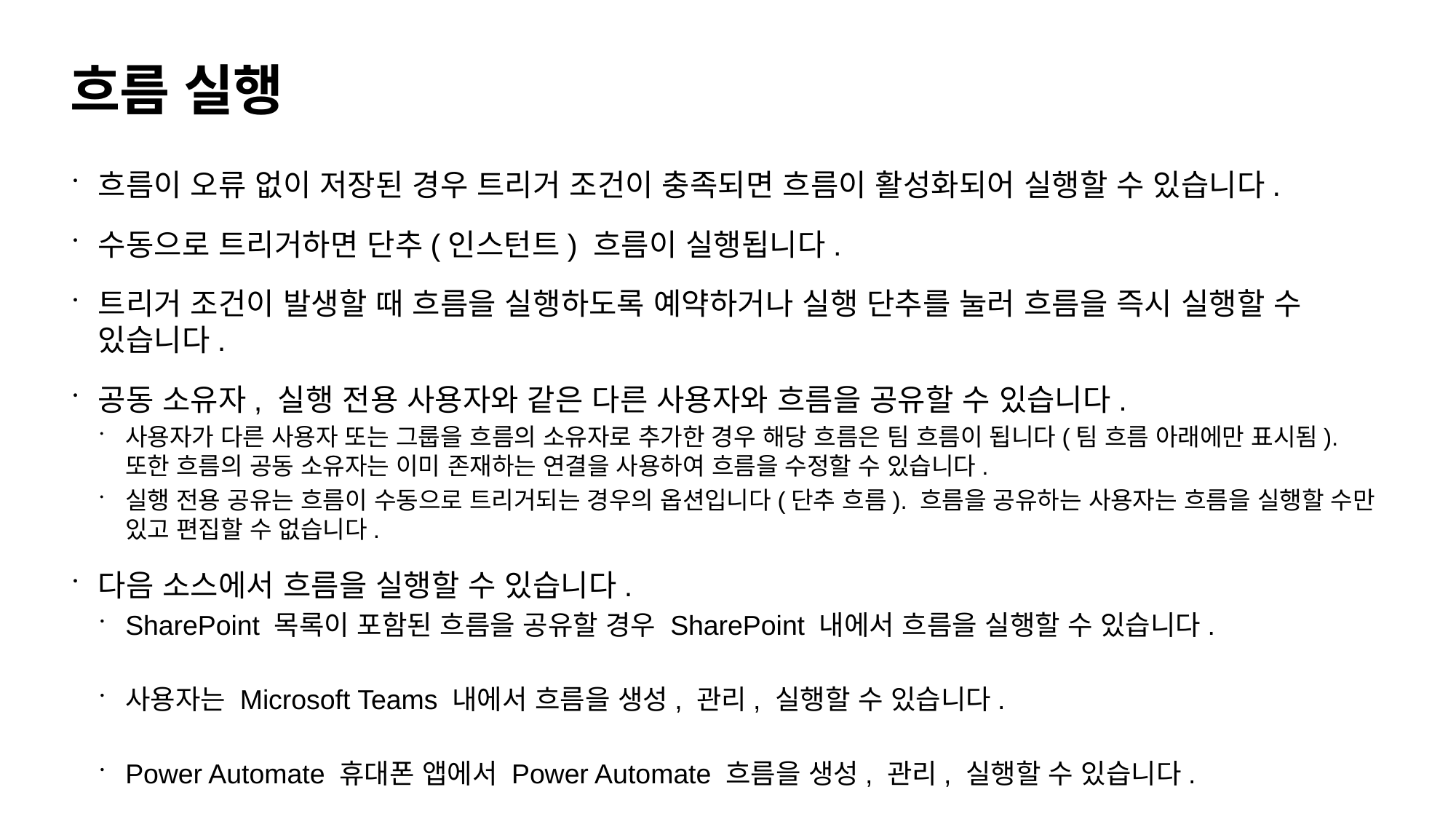

# 흐름 실행
흐름이 오류 없이 저장된 경우 트리거 조건이 충족되면 흐름이 활성화되어 실행할 수 있습니다.

수동으로 트리거하면 단추(인스턴트) 흐름이 실행됩니다.

트리거 조건이 발생할 때 흐름을 실행하도록 예약하거나 실행 단추를 눌러 흐름을 즉시 실행할 수 있습니다.

공동 소유자, 실행 전용 사용자와 같은 다른 사용자와 흐름을 공유할 수 있습니다.
사용자가 다른 사용자 또는 그룹을 흐름의 소유자로 추가한 경우 해당 흐름은 팀 흐름이 됩니다(팀 흐름 아래에만 표시됨). 또한 흐름의 공동 소유자는 이미 존재하는 연결을 사용하여 흐름을 수정할 수 있습니다.
실행 전용 공유는 흐름이 수동으로 트리거되는 경우의 옵션입니다(단추 흐름). 흐름을 공유하는 사용자는 흐름을 실행할 수만 있고 편집할 수 없습니다.

다음 소스에서 흐름을 실행할 수 있습니다.
SharePoint 목록이 포함된 흐름을 공유할 경우 SharePoint 내에서 흐름을 실행할 수 있습니다.

사용자는 Microsoft Teams 내에서 흐름을 생성, 관리, 실행할 수 있습니다.

Power Automate 휴대폰 앱에서 Power Automate 흐름을 생성, 관리, 실행할 수 있습니다.